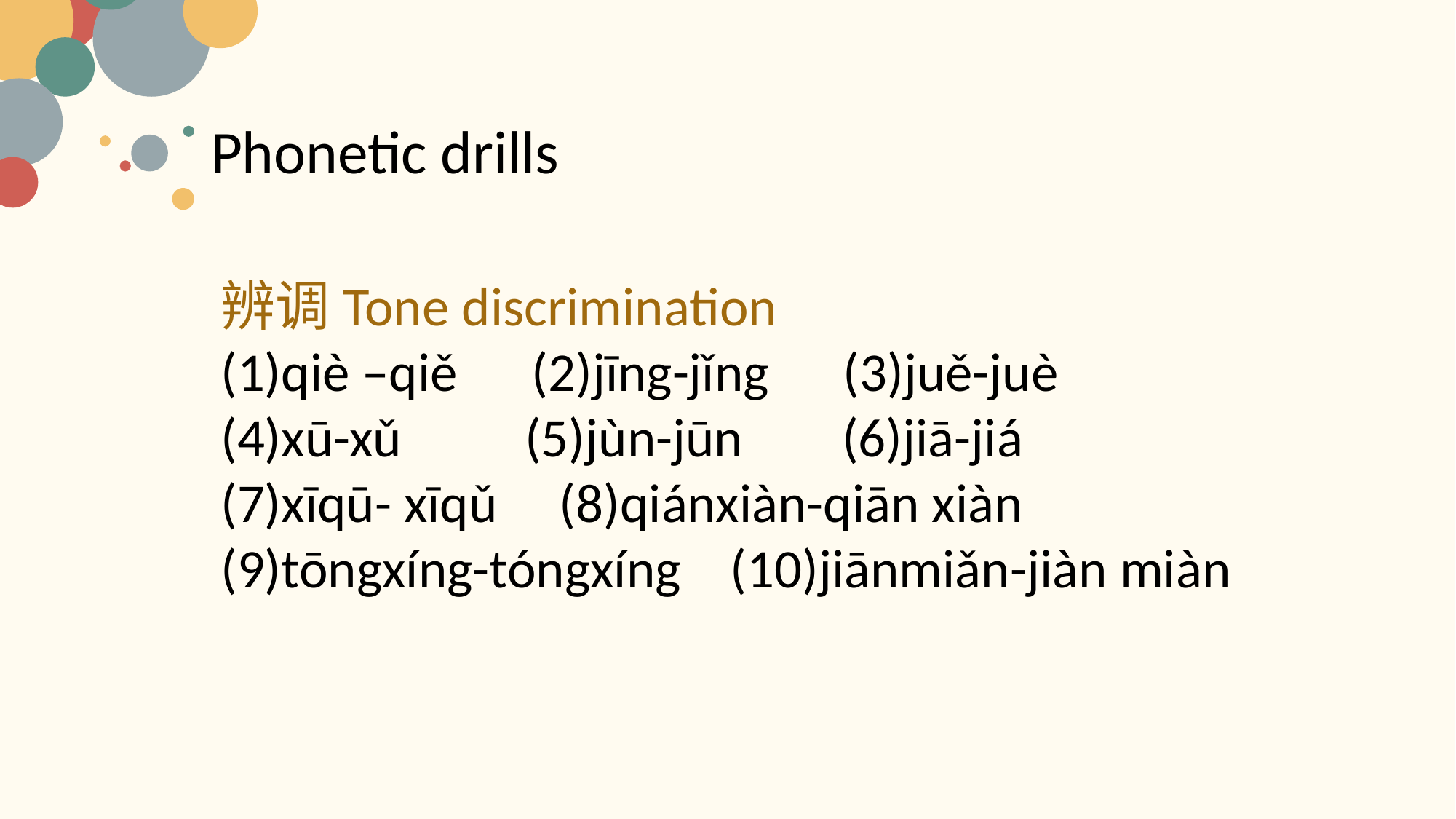

# Phonetic drills
辨调Tone discrimination
(1)qiè –qiě      (2)jīng-jǐng      (3)juě-juè
(4)xū-xǔ          (5)jùn-jūn        (6)jiā-jiá
(7)xīqū- xīqǔ     (8)qiánxiàn-qiān xiàn
(9)tōngxíng-tóngxíng    (10)jiānmiǎn-jiàn miàn